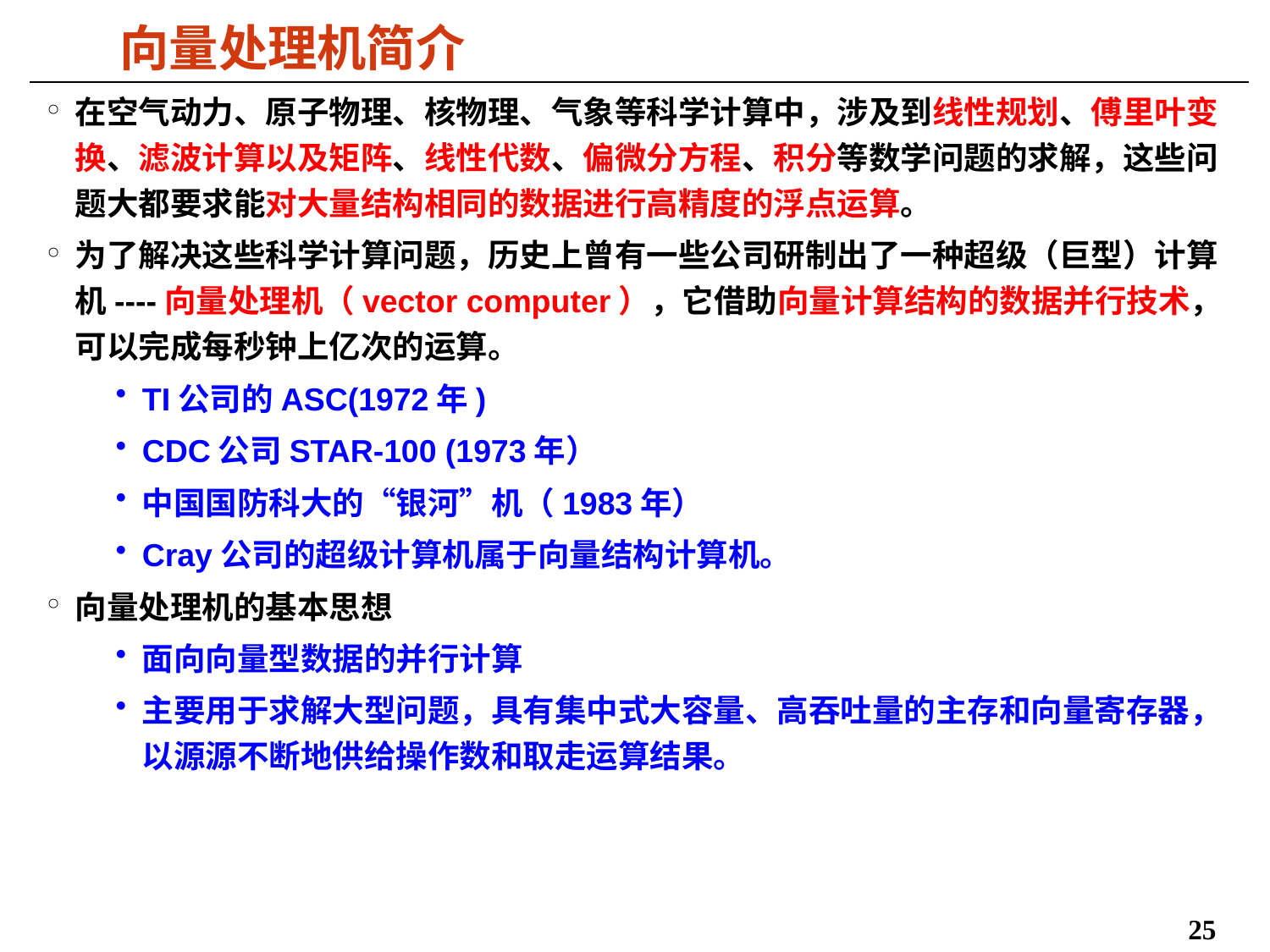

# 向量处理机简介
在空气动力、原子物理、核物理、气象等科学计算中，涉及到线性规划、傅里叶变换、滤波计算以及矩阵、线性代数、偏微分方程、积分等数学问题的求解，这些问题大都要求能对大量结构相同的数据进行高精度的浮点运算。
为了解决这些科学计算问题，历史上曾有一些公司研制出了一种超级（巨型）计算机----向量处理机（vector computer），它借助向量计算结构的数据并行技术，可以完成每秒钟上亿次的运算。
TI公司的ASC(1972年)
CDC公司STAR-100 (1973年）
中国国防科大的“银河”机（1983年）
Cray公司的超级计算机属于向量结构计算机。
向量处理机的基本思想
面向向量型数据的并行计算
主要用于求解大型问题，具有集中式大容量、高吞吐量的主存和向量寄存器，以源源不断地供给操作数和取走运算结果。